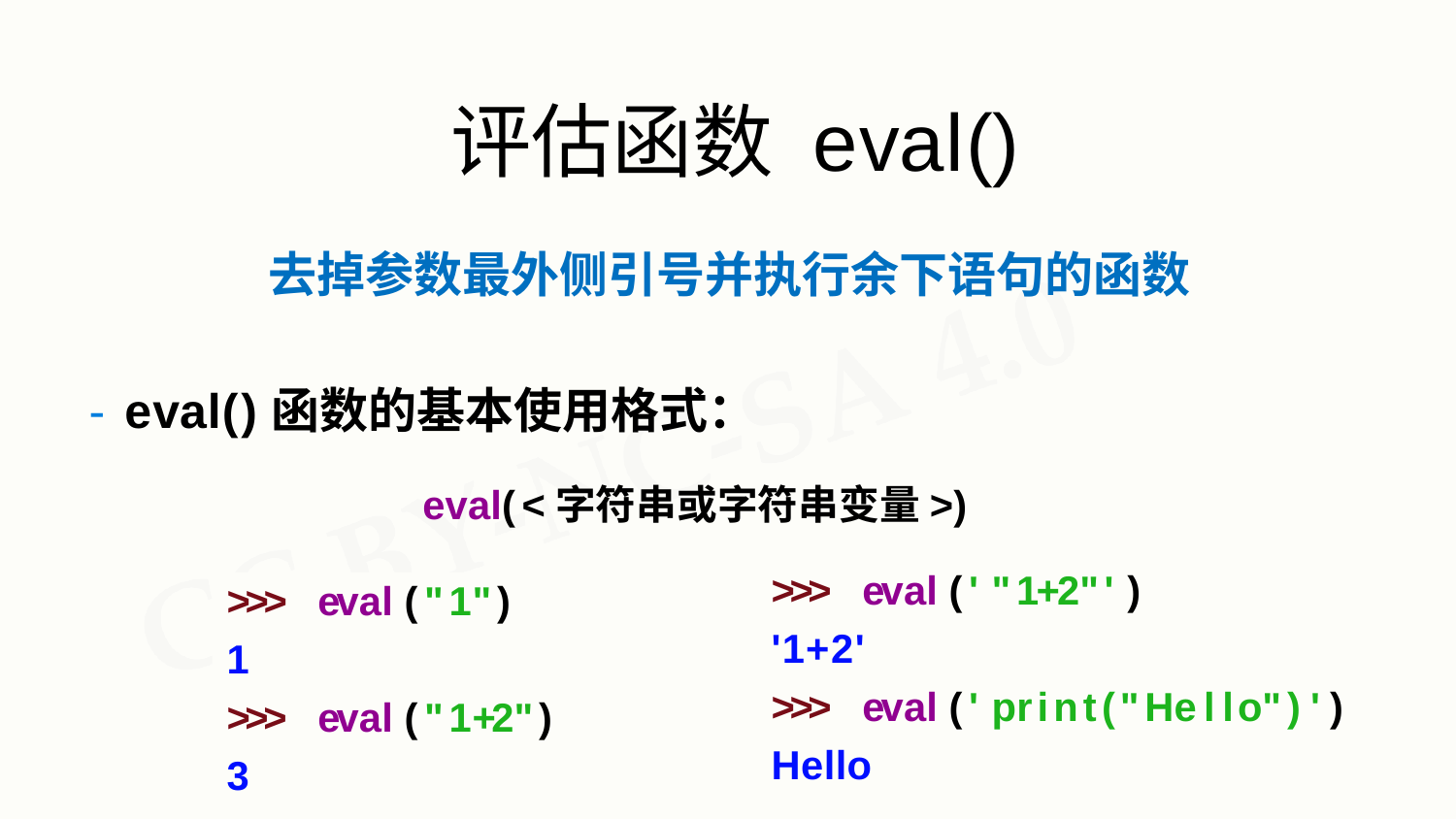

# 评估函数 eval()
去掉参数最外侧引号并执行余下语句的函数

- eval()函数的基本使用格式：
eval(<字符串或字符串变量>)

>>>	eval('"1+2"')
'1+2'
>>>	eval('print("Hello")') Hello

>>>	eval("1")
1
>>>	eval("1+2")
3